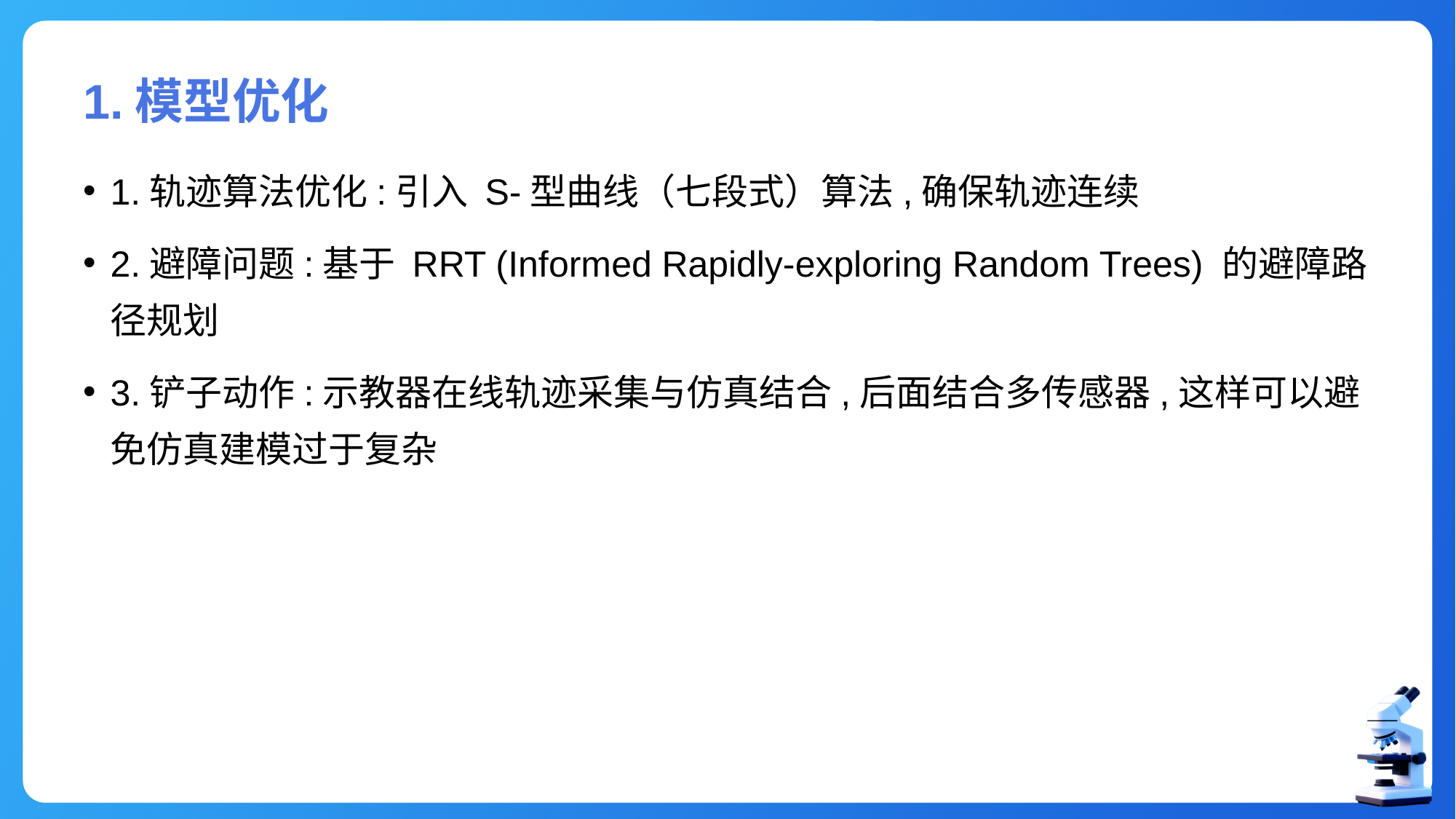

# 1.模型优化
1.轨迹算法优化:引入 S-型曲线（七段式）算法,确保轨迹连续
2.避障问题:基于 RRT (Informed Rapidly-exploring Random Trees) 的避障路径规划
3.铲子动作:示教器在线轨迹采集与仿真结合,后面结合多传感器,这样可以避免仿真建模过于复杂